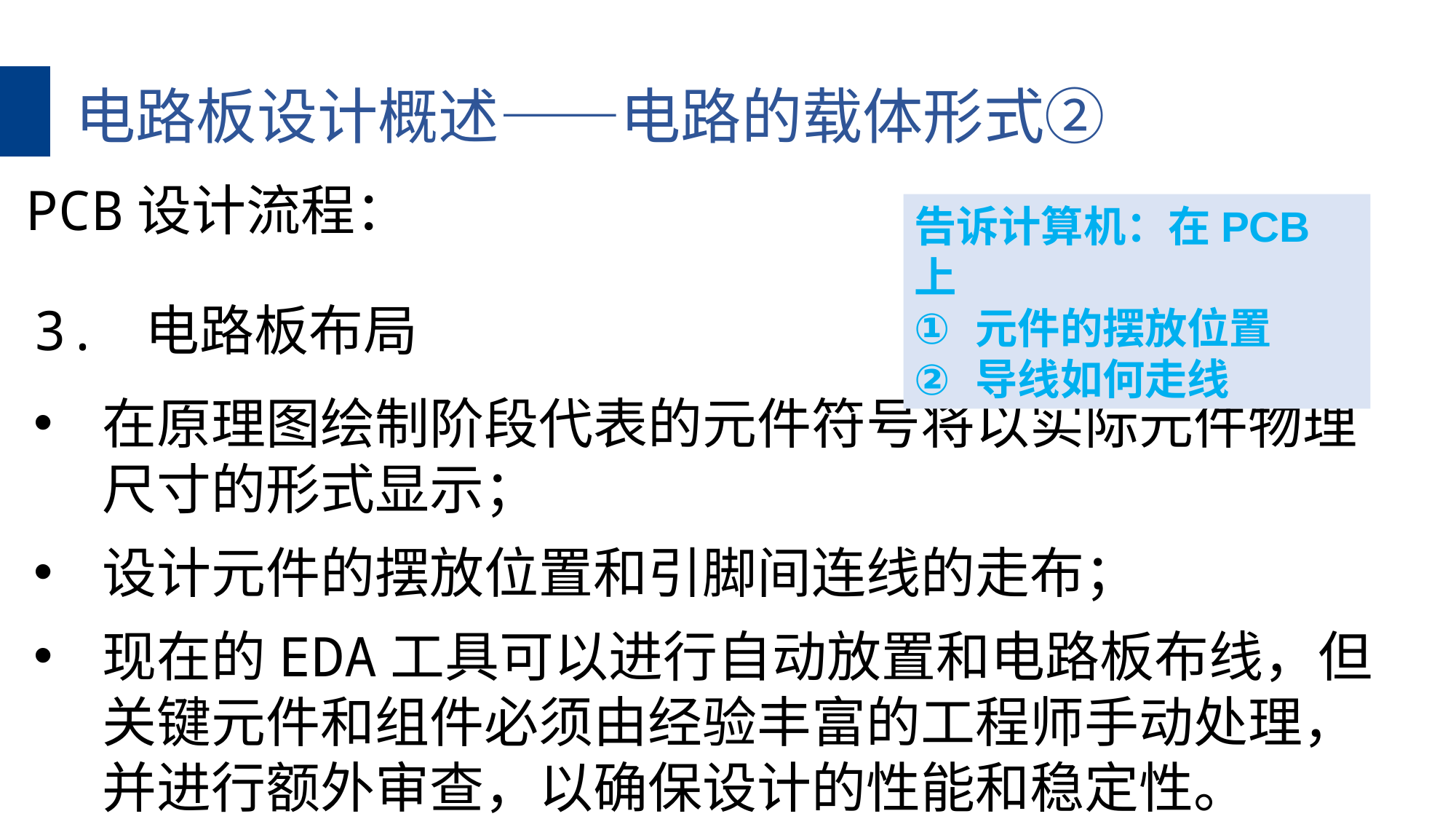

电路板设计概述——电路的载体形式②
PCB设计流程：
3. 电路板布局
在原理图绘制阶段代表的元件符号将以实际元件物理尺寸的形式显示；
设计元件的摆放位置和引脚间连线的走布；
现在的EDA工具可以进行自动放置和电路板布线，但关键元件和组件必须由经验丰富的工程师手动处理，并进行额外审查，以确保设计的性能和稳定性。
告诉计算机：在PCB上
元件的摆放位置
导线如何走线